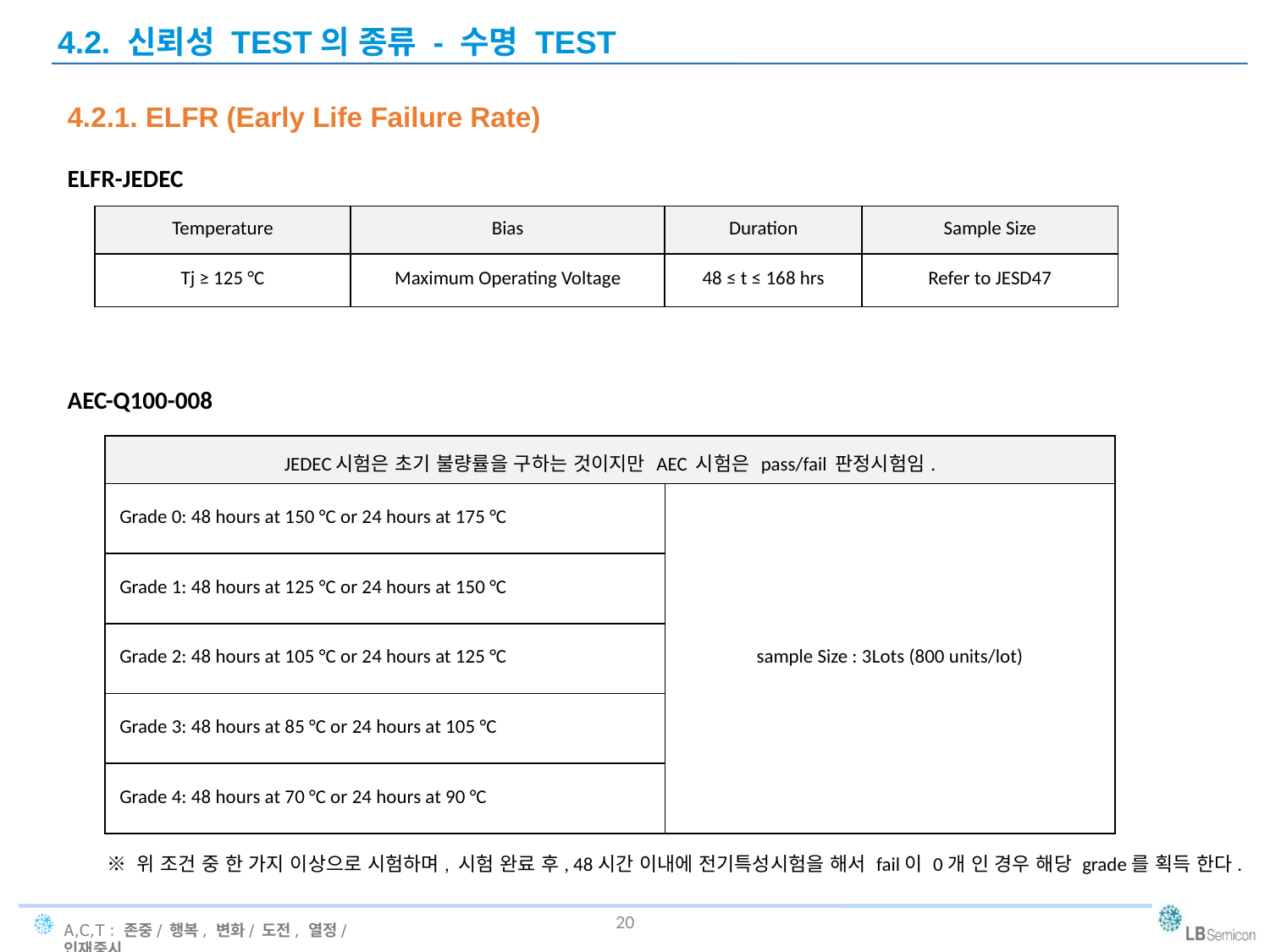

4.2. 신뢰성 TEST의 종류 - 수명 TEST
4.2.1. ELFR (Early Life Failure Rate)

ELFR-JEDEC

AEC-Q100-008

| Temperature | Bias | Duration | Sample Size |
| --- | --- | --- | --- |
| Tj ≥ 125 °C | Maximum Operating Voltage | 48 ≤ t ≤ 168 hrs | Refer to JESD47 |
| JEDEC시험은 초기 불량률을 구하는 것이지만 AEC 시험은 pass/fail 판정시험임. |  |
| --- | --- |
| Grade 0: 48 hours at 150 °C or 24 hours at 175 °C | sample Size : 3Lots (800 units/lot) |
| Grade 1: 48 hours at 125 °C or 24 hours at 150 °C |  |
| Grade 2: 48 hours at 105 °C or 24 hours at 125 °C |  |
| Grade 3: 48 hours at 85 °C or 24 hours at 105 °C |  |
| Grade 4: 48 hours at 70 °C or 24 hours at 90 °C |  |
※ 위 조건 중 한 가지 이상으로 시험하며, 시험 완료 후, 48시간 이내에 전기특성시험을 해서 fail이 0개 인 경우 해당 grade를 획득 한다.
20